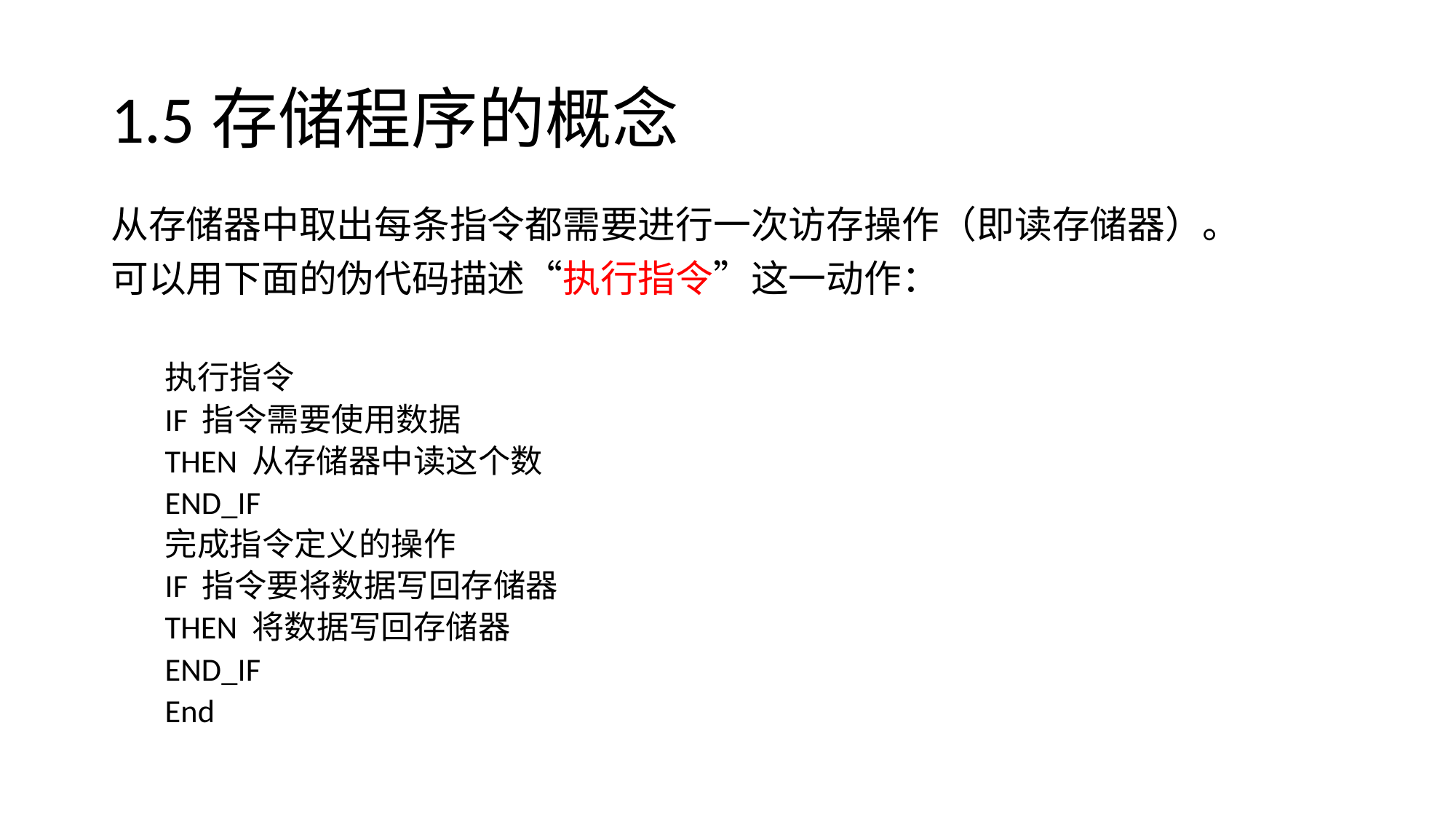

# 1.5存储程序的概念
从存储器中取出每条指令都需要进行一次访存操作（即读存储器）。
可以用下面的伪代码描述“执行指令”这一动作：

	执行指令
		IF 指令需要使用数据
			THEN 从存储器中读这个数
		END_IF
		完成指令定义的操作
		IF 指令要将数据写回存储器
			THEN 将数据写回存储器
		END_IF
	End